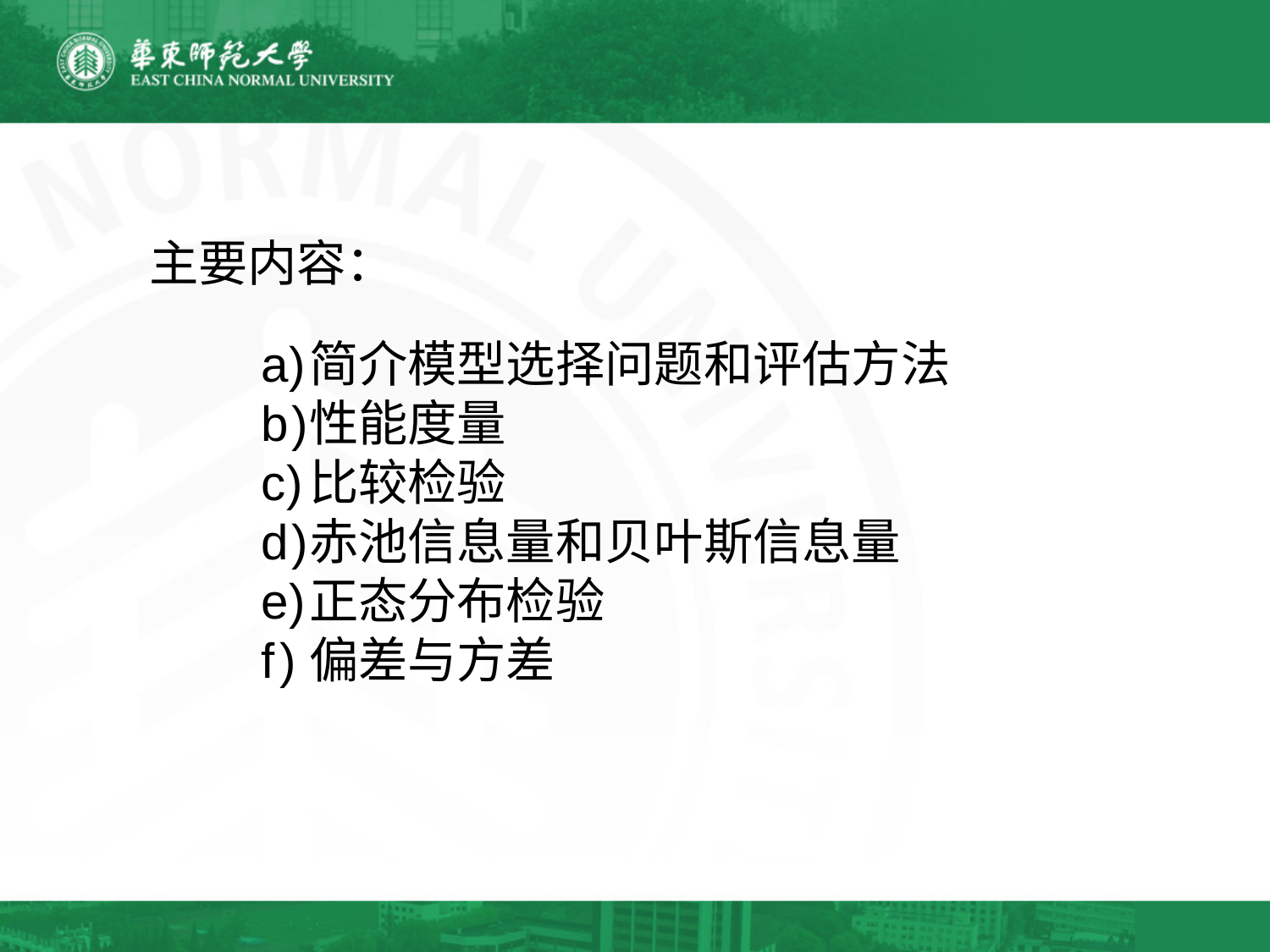

主要内容：
简介模型选择问题和评估方法
性能度量
比较检验
赤池信息量和贝叶斯信息量
正态分布检验
偏差与方差